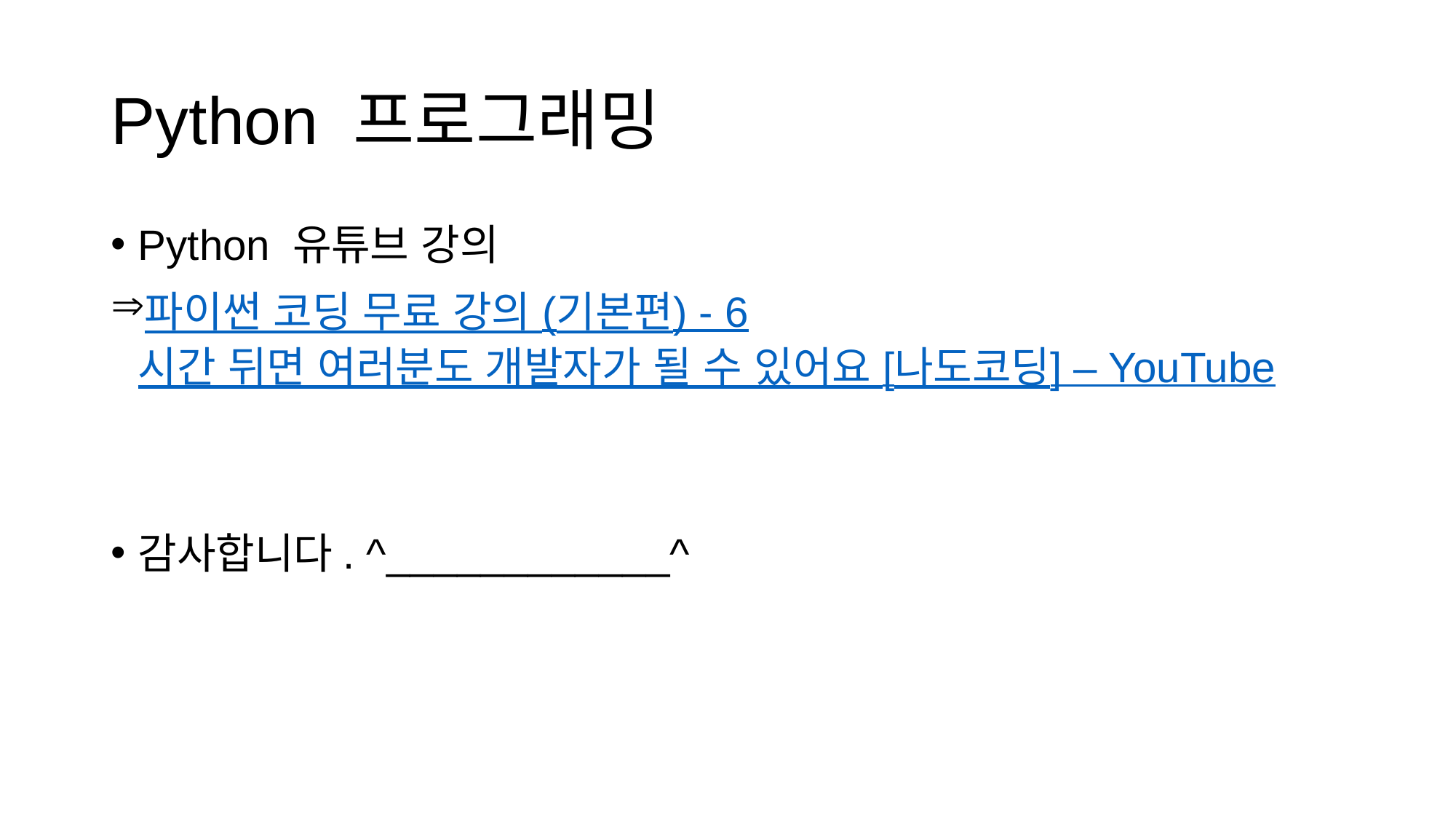

# Python 프로그래밍
Python 유튜브 강의
파이썬 코딩 무료 강의 (기본편) - 6시간 뒤면 여러분도 개발자가 될 수 있어요 [나도코딩] – YouTube

감사합니다. ^____________^